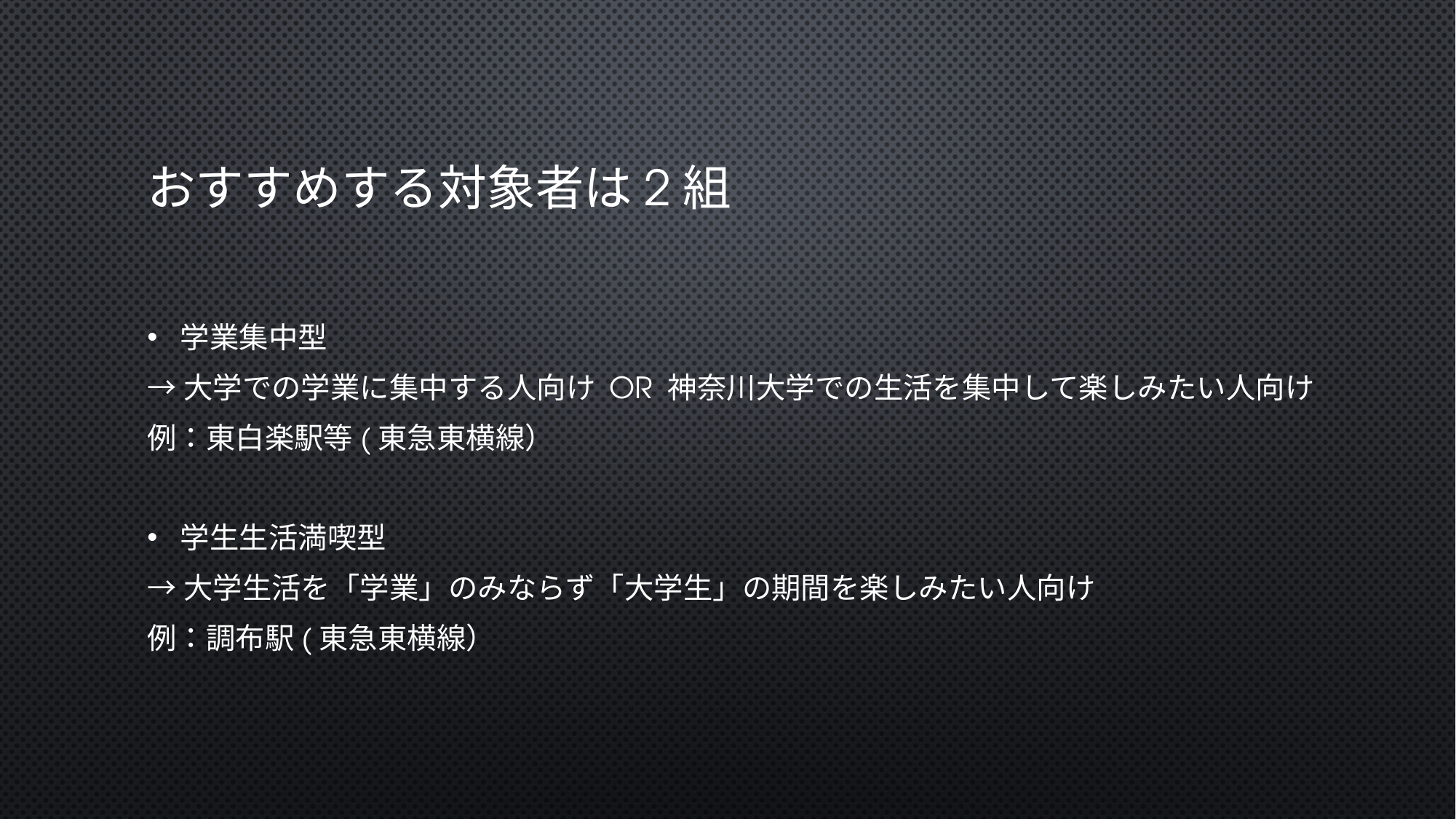

# おすすめする対象者は2組
学業集中型
→大学での学業に集中する人向け or 神奈川大学での生活を集中して楽しみたい人向け
例：東白楽駅等(東急東横線）

学生生活満喫型
→大学生活を「学業」のみならず「大学生」の期間を楽しみたい人向け
例：調布駅(東急東横線）